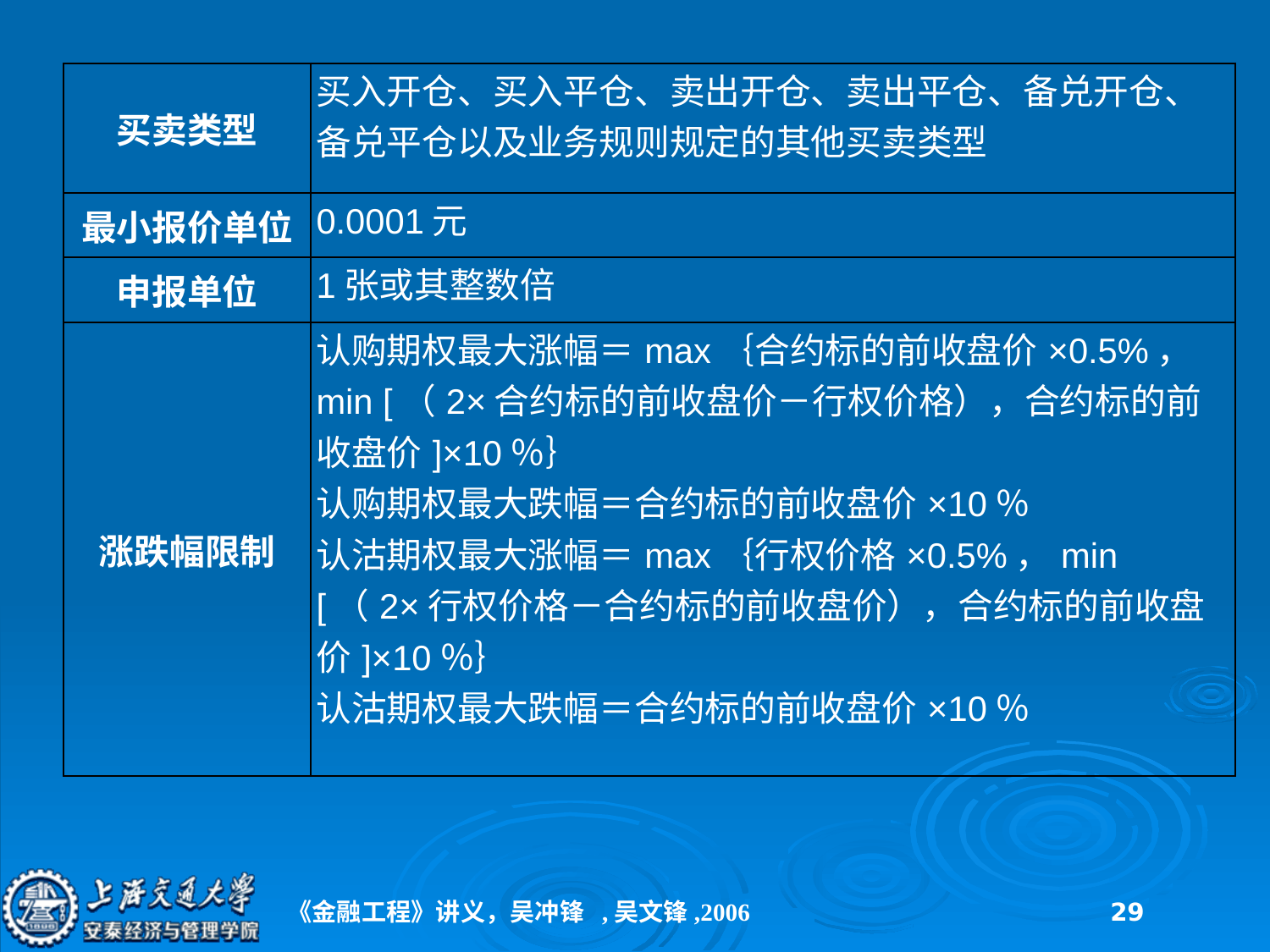

| 买卖类型 | 买入开仓、买入平仓、卖出开仓、卖出平仓、备兑开仓、备兑平仓以及业务规则规定的其他买卖类型 |
| --- | --- |
| 最小报价单位 | 0.0001元 |
| 申报单位 | 1张或其整数倍 |
| 涨跌幅限制 | 认购期权最大涨幅＝max｛合约标的前收盘价×0.5%，min [（2×合约标的前收盘价－行权价格），合约标的前收盘价]×10％｝ 认购期权最大跌幅＝合约标的前收盘价×10％ 认沽期权最大涨幅＝max｛行权价格×0.5%，min [（2×行权价格－合约标的前收盘价），合约标的前收盘价]×10％｝ 认沽期权最大跌幅＝合约标的前收盘价×10％ |